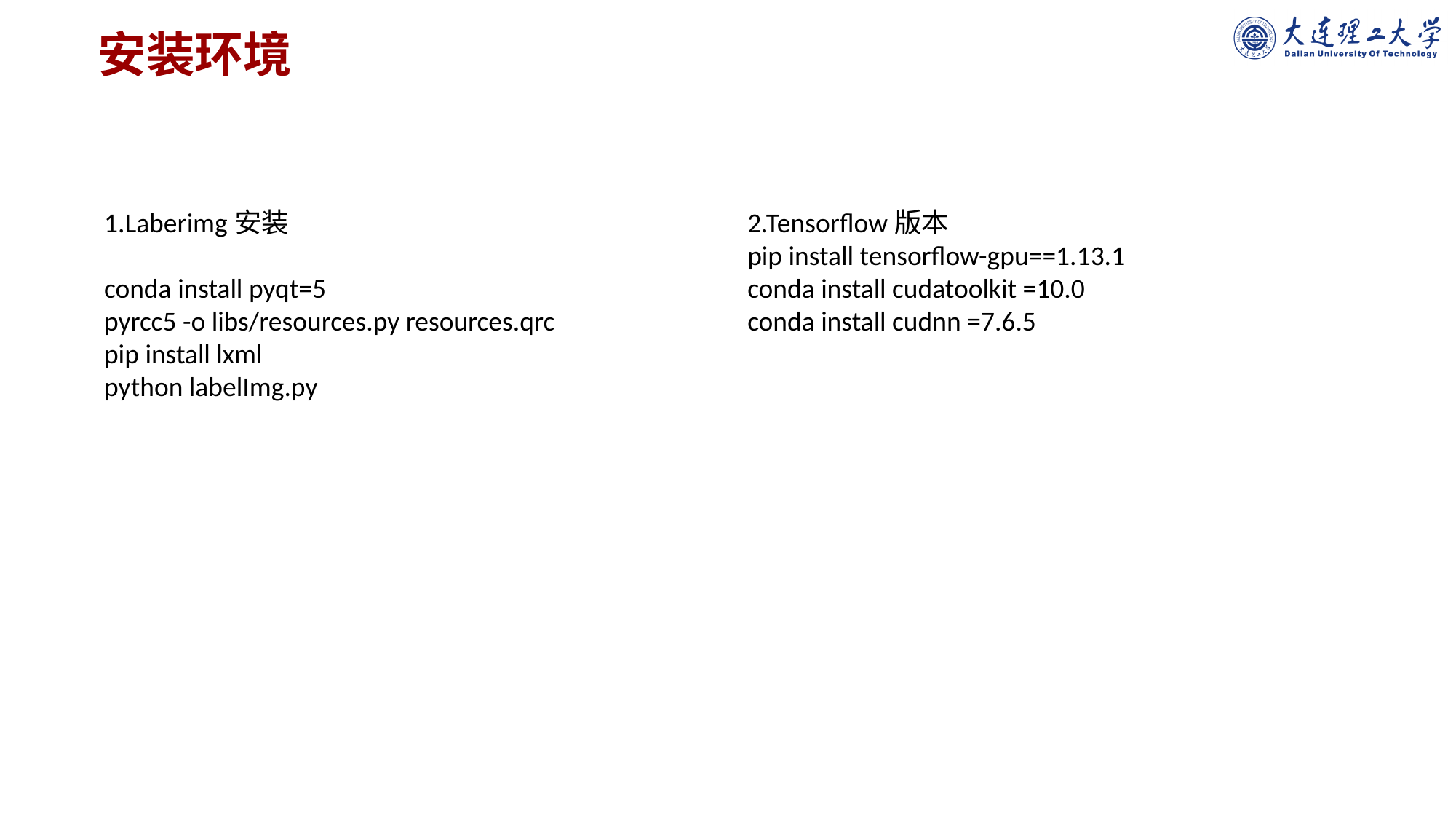

# 安装环境
1.Laberimg安装

conda install pyqt=5
pyrcc5 -o libs/resources.py resources.qrc
pip install lxml
python labelImg.py
2.Tensorflow版本
pip install tensorflow-gpu==1.13.1
conda install cudatoolkit =10.0
conda install cudnn =7.6.5